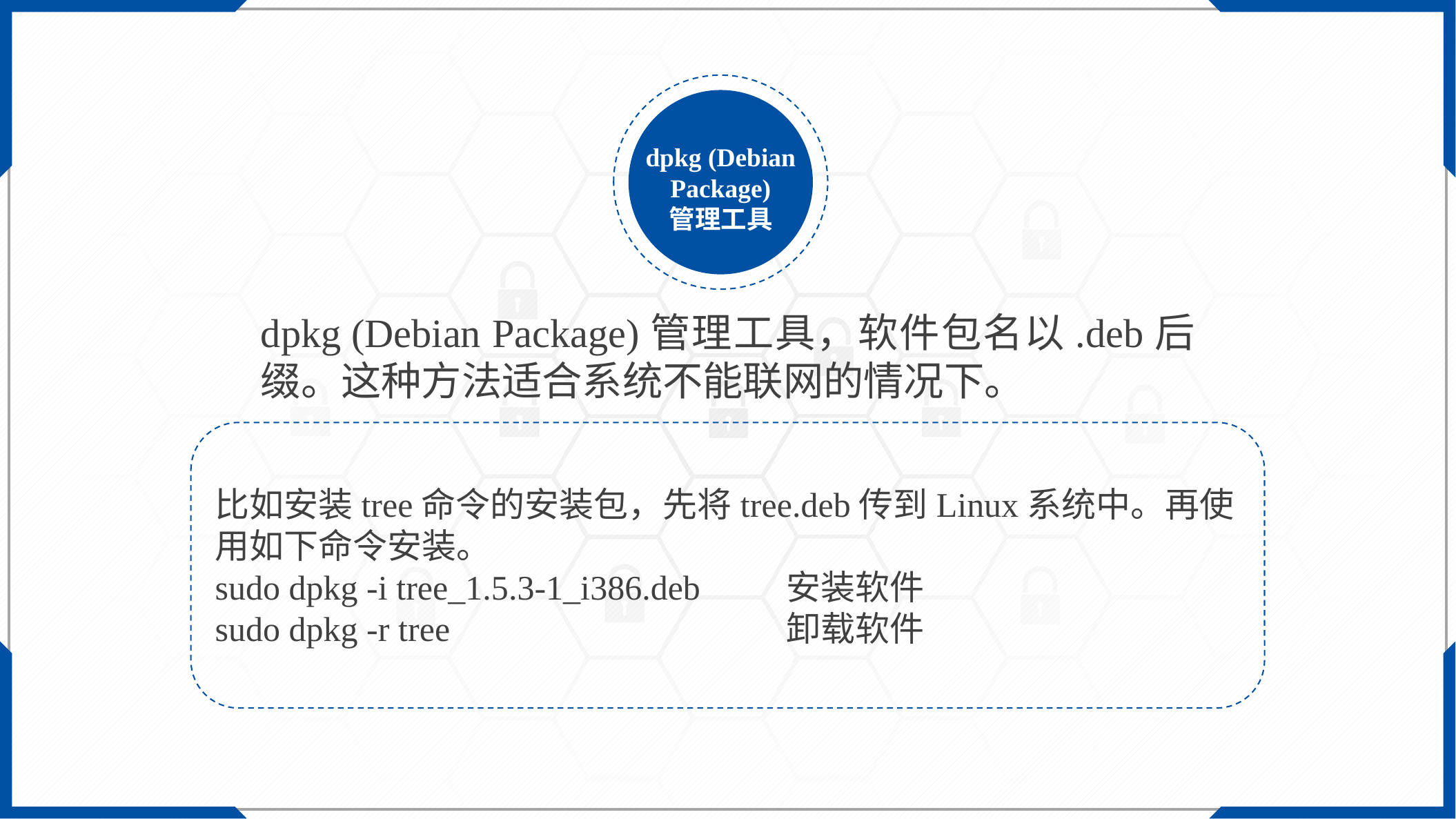

dpkg (Debian Package)
管理工具
dpkg (Debian Package)管理工具，软件包名以.deb后缀。这种方法适合系统不能联网的情况下。
比如安装tree命令的安装包，先将tree.deb传到Linux系统中。再使用如下命令安装。
sudo dpkg -i tree_1.5.3-1_i386.deb         安装软件
sudo dpkg -r tree                                      卸载软件